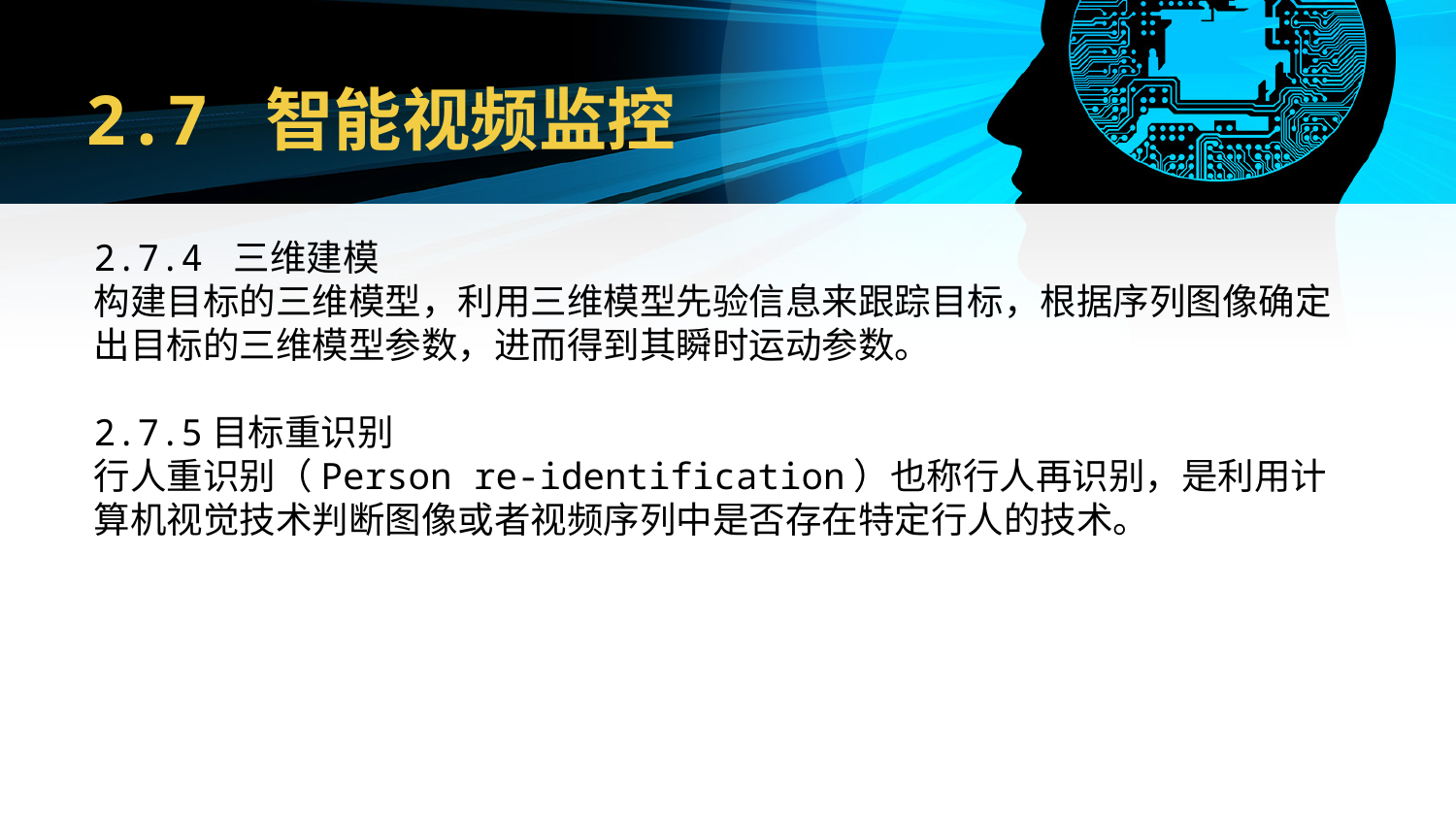

# 2.7 智能视频监控
2.7.4 三维建模
构建目标的三维模型，利用三维模型先验信息来跟踪目标，根据序列图像确定出目标的三维模型参数，进而得到其瞬时运动参数。

2.7.5目标重识别
行人重识别（Person re-identification）也称行人再识别，是利用计算机视觉技术判断图像或者视频序列中是否存在特定行人的技术。